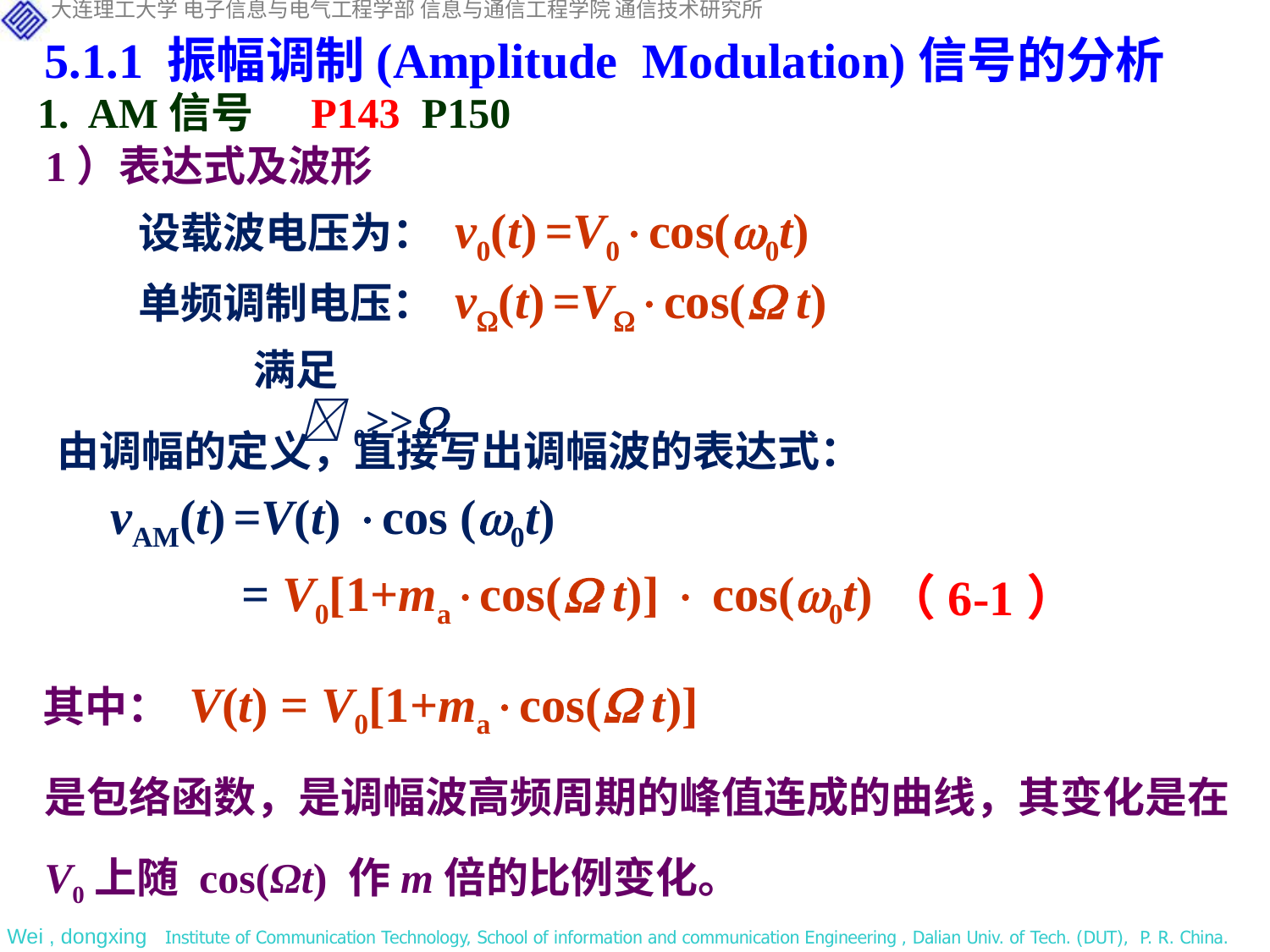

5.1.1 振幅调制(Amplitude  Modulation)信号的分析
1.  AM信号     P143  P150
1）表达式及波形
设载波电压为： v0(t) =V0⋅cos(ω0t)
单频调制电压： vΩ(t) =VΩ⋅cos(Ω t)
满足ω0>>Ω
由调幅的定义，直接写出调幅波的表达式：
     vAM(t) =V(t) ⋅cos (ω0t)
               = V0[1+ma⋅cos(Ω t)] ⋅ cos(ω0t)
（6-1）
其中： V(t) = V0[1+ma⋅cos(Ω t)]
是包络函数，是调幅波高频周期的峰值连成的曲线，其变化是在V0上随 cos(Ωt) 作m倍的比例变化。